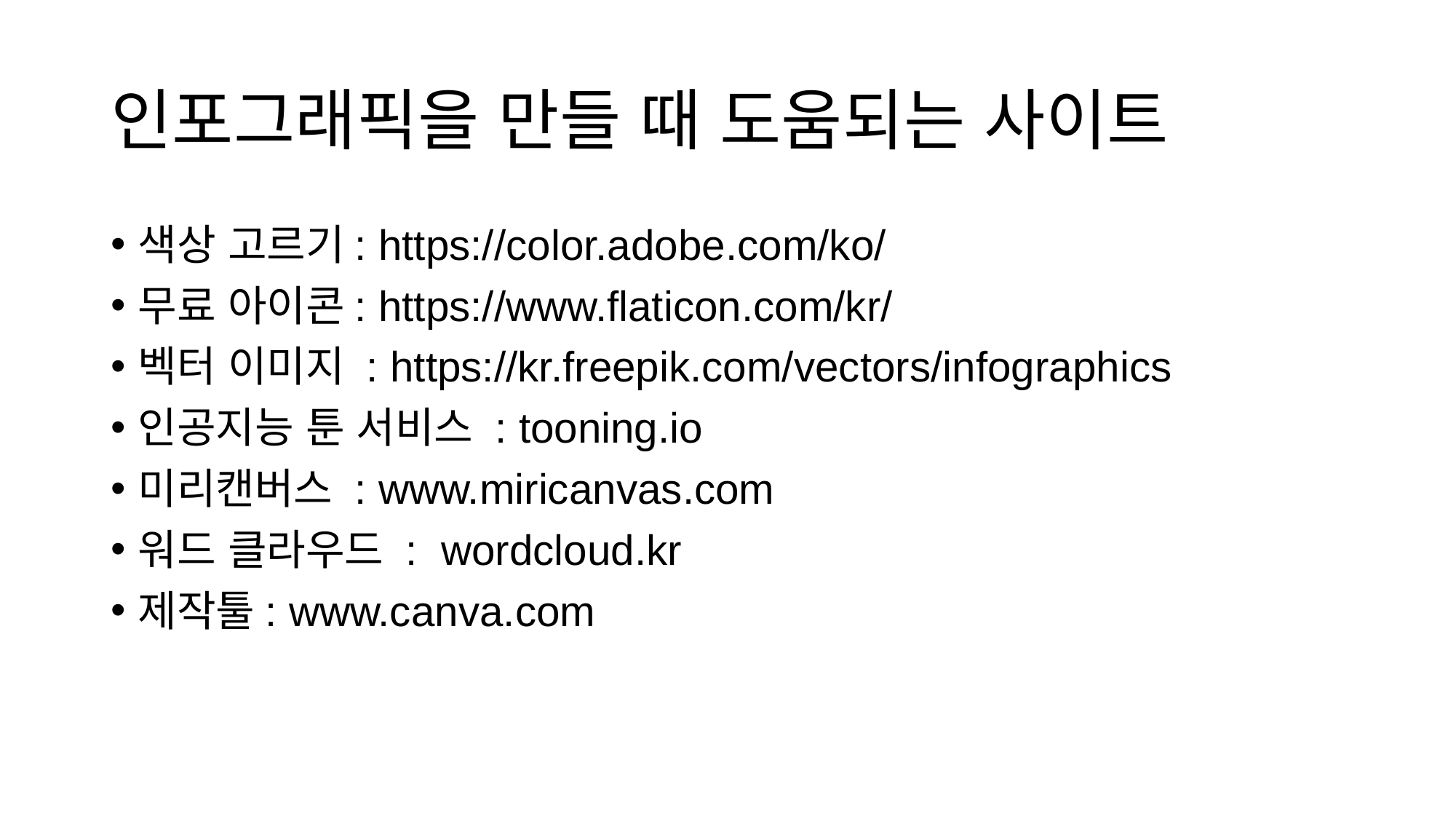

# 인포그래픽을 만들 때 도움되는 사이트
색상 고르기: https://color.adobe.com/ko/
무료 아이콘: https://www.flaticon.com/kr/
벡터 이미지 : https://kr.freepik.com/vectors/infographics
인공지능 툰 서비스 : tooning.io
미리캔버스 : www.miricanvas.com
워드 클라우드 :  wordcloud.kr
제작툴: www.canva.com